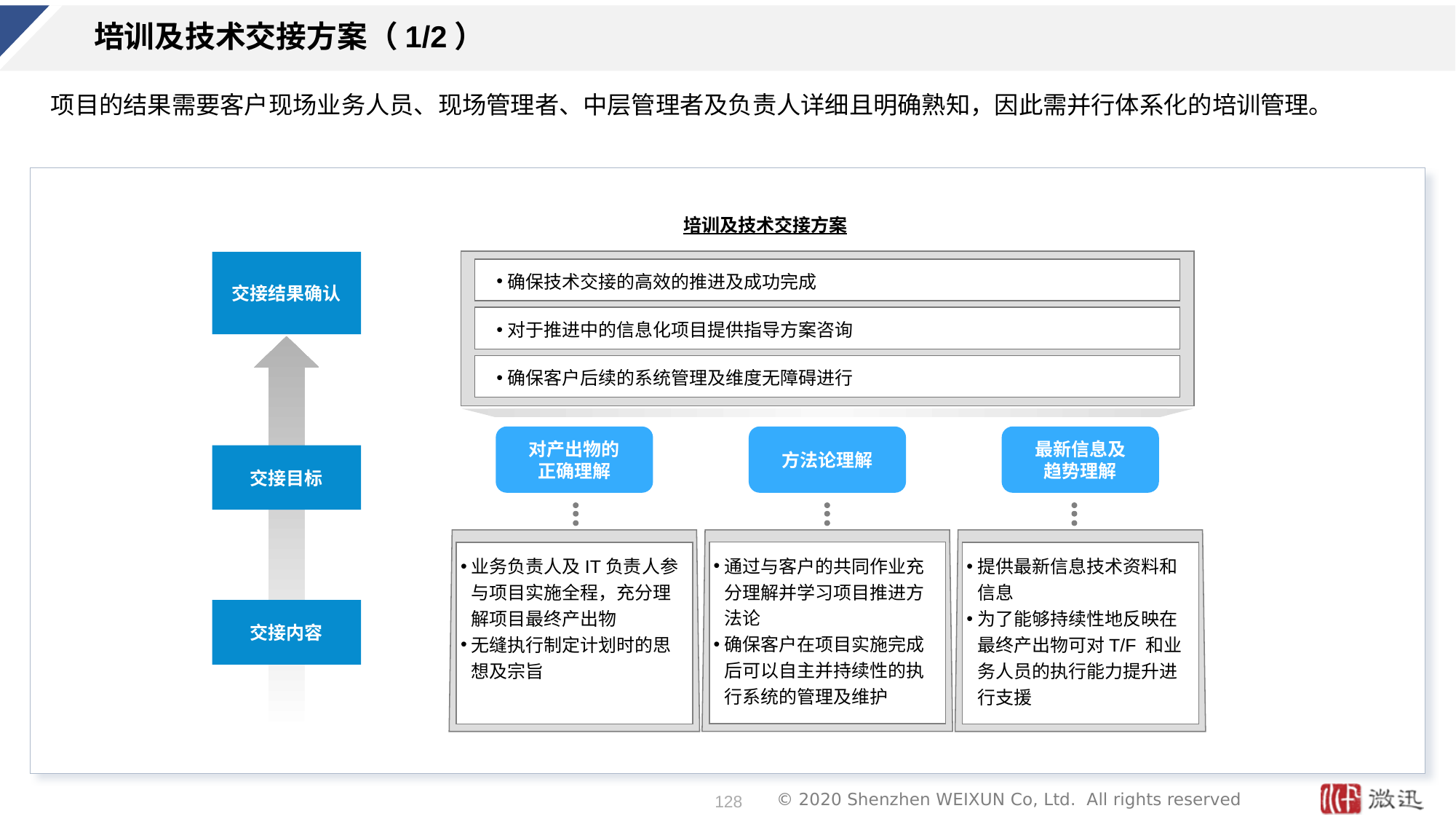

# 培训及技术交接方案（1/2）
项目的结果需要客户现场业务人员、现场管理者、中层管理者及负责人详细且明确熟知，因此需并行体系化的培训管理。
培训及技术交接方案

交接结果确认
确保技术交接的高效的推进及成功完成

对于推进中的信息化项目提供指导方案咨询
确保客户后续的系统管理及维度无障碍进行

对产出物的
正确理解
方法论理解
最新信息及
趋势理解
交接目标

通过与客户的共同作业充分理解并学习项目推进方法论
确保客户在项目实施完成后可以自主并持续性的执行系统的管理及维护
业务负责人及IT负责人参与项目实施全程，充分理解项目最终产出物
无缝执行制定计划时的思想及宗旨
提供最新信息技术资料和信息
为了能够持续性地反映在最终产出物可对T/F 和业务人员的执行能力提升进行支援
交接内容
128